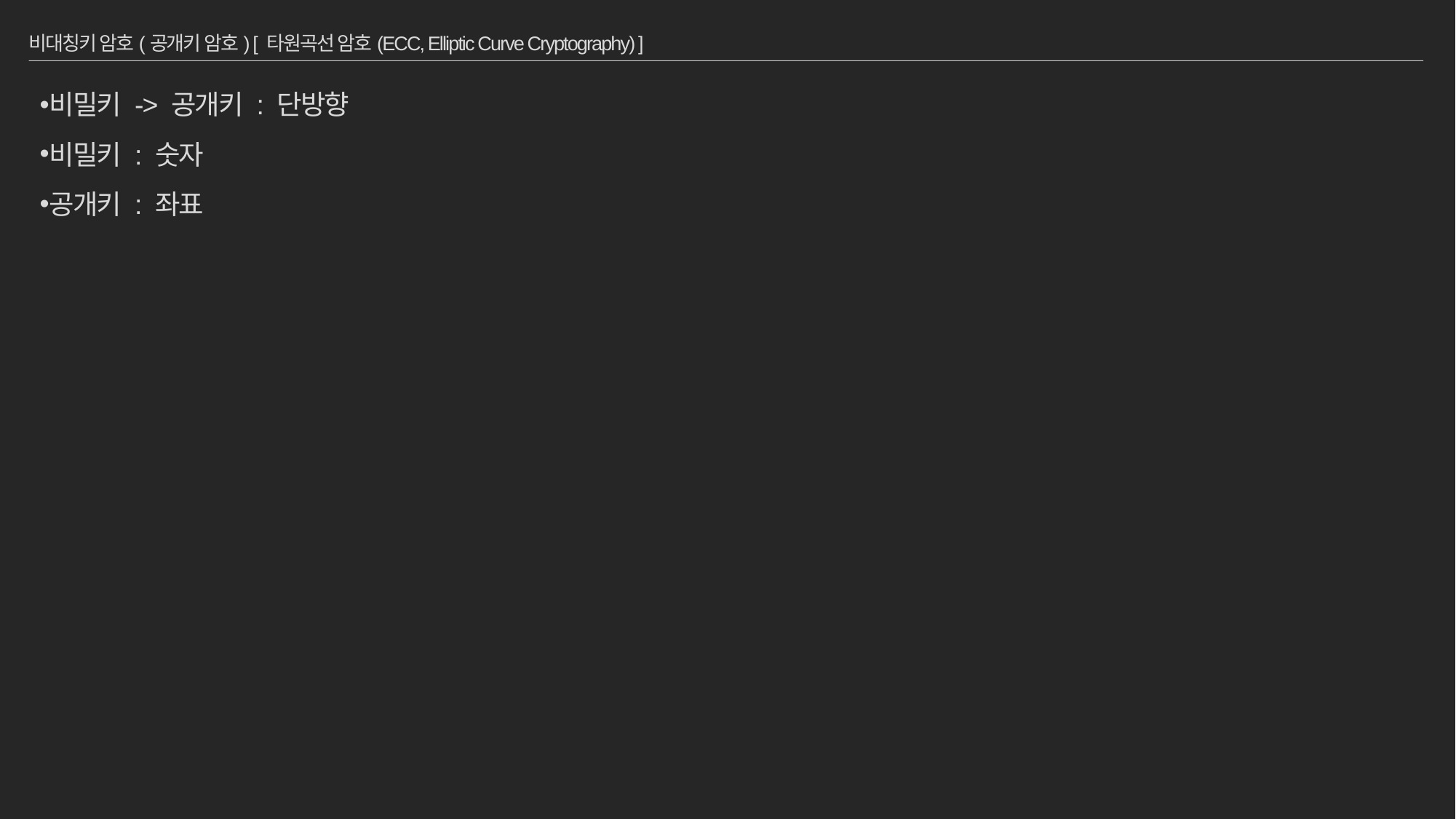

# 비대칭키 암호(공개키 암호) [ 타원곡선 암호(ECC, Elliptic Curve Cryptography) ]
비밀키 -> 공개키 : 단방향
비밀키 : 숫자
공개키 : 좌표